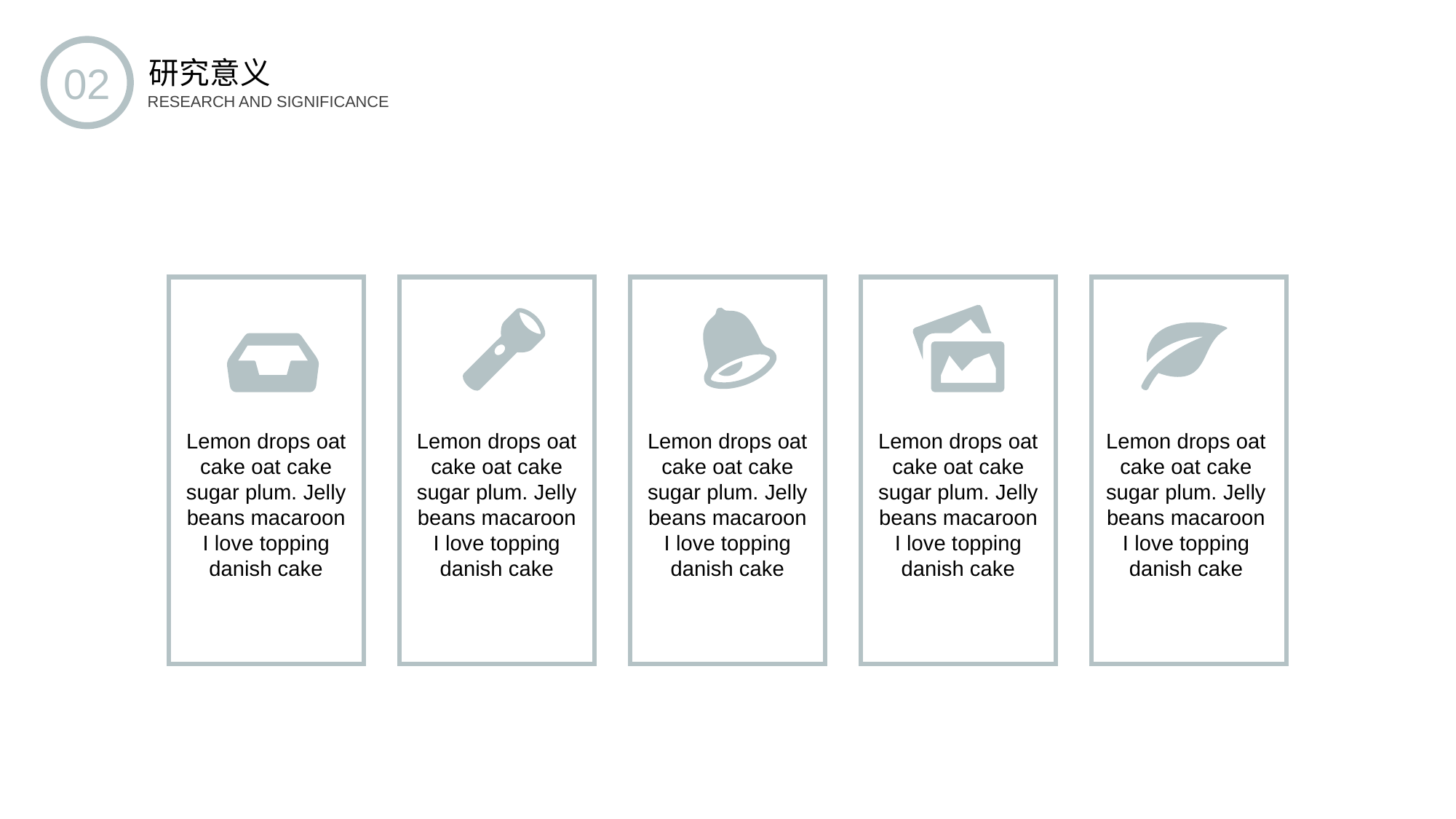

02
研究意义
RESEARCH AND SIGNIFICANCE

Lemon drops oat cake oat cake sugar plum. Jelly beans macaroon I love topping danish cake
Lemon drops oat cake oat cake sugar plum. Jelly beans macaroon I love topping danish cake
Lemon drops oat cake oat cake sugar plum. Jelly beans macaroon I love topping danish cake
Lemon drops oat cake oat cake sugar plum. Jelly beans macaroon I love topping danish cake
Lemon drops oat cake oat cake sugar plum. Jelly beans macaroon I love topping danish cake